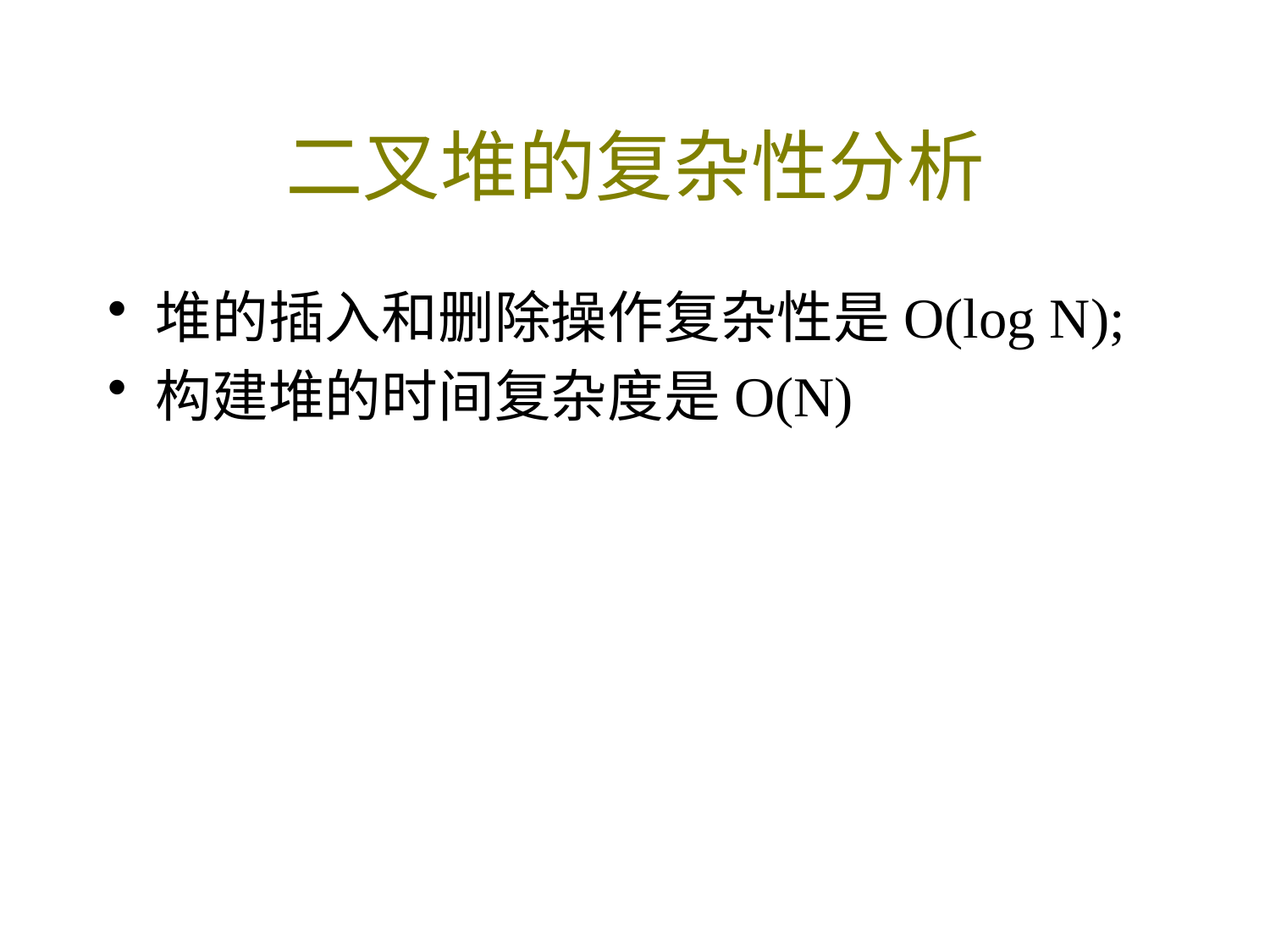

# 二叉堆的复杂性分析
堆的插入和删除操作复杂性是O(log N);
构建堆的时间复杂度是O(N)